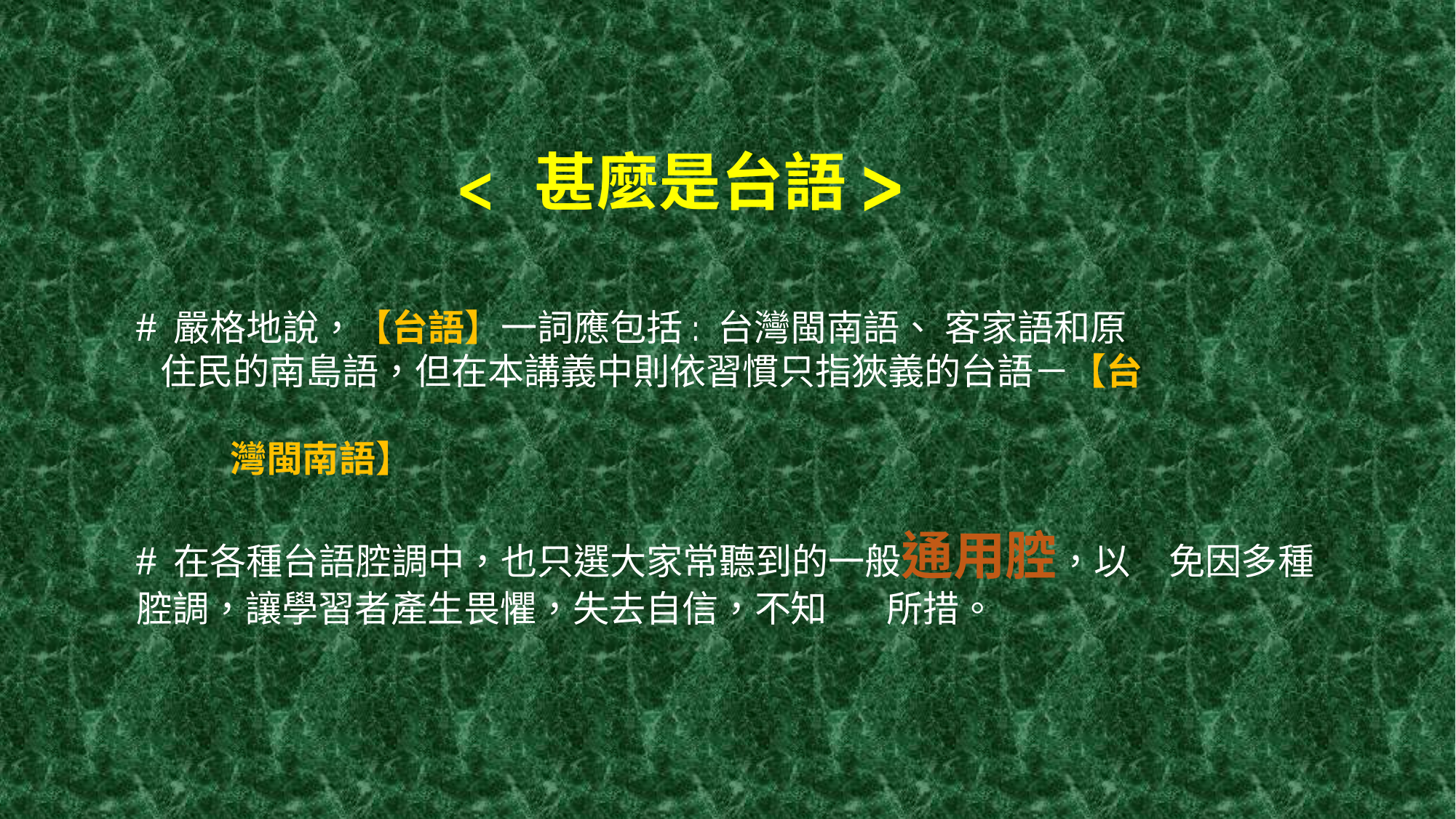

# <  甚麼是台語>   # 嚴格地說，【台語】一詞應包括: 台灣閩南語、 客家語和原 住民的南島語，但在本講義中則依習慣只指狹義的台語－【台                                                                                                                                                                       	灣閩南語】 # 在各種台語腔調中，也只選大家常聽到的一般通用腔，以 	免因多種腔調，讓學習者產生畏懼，失去自信，不知	所措。